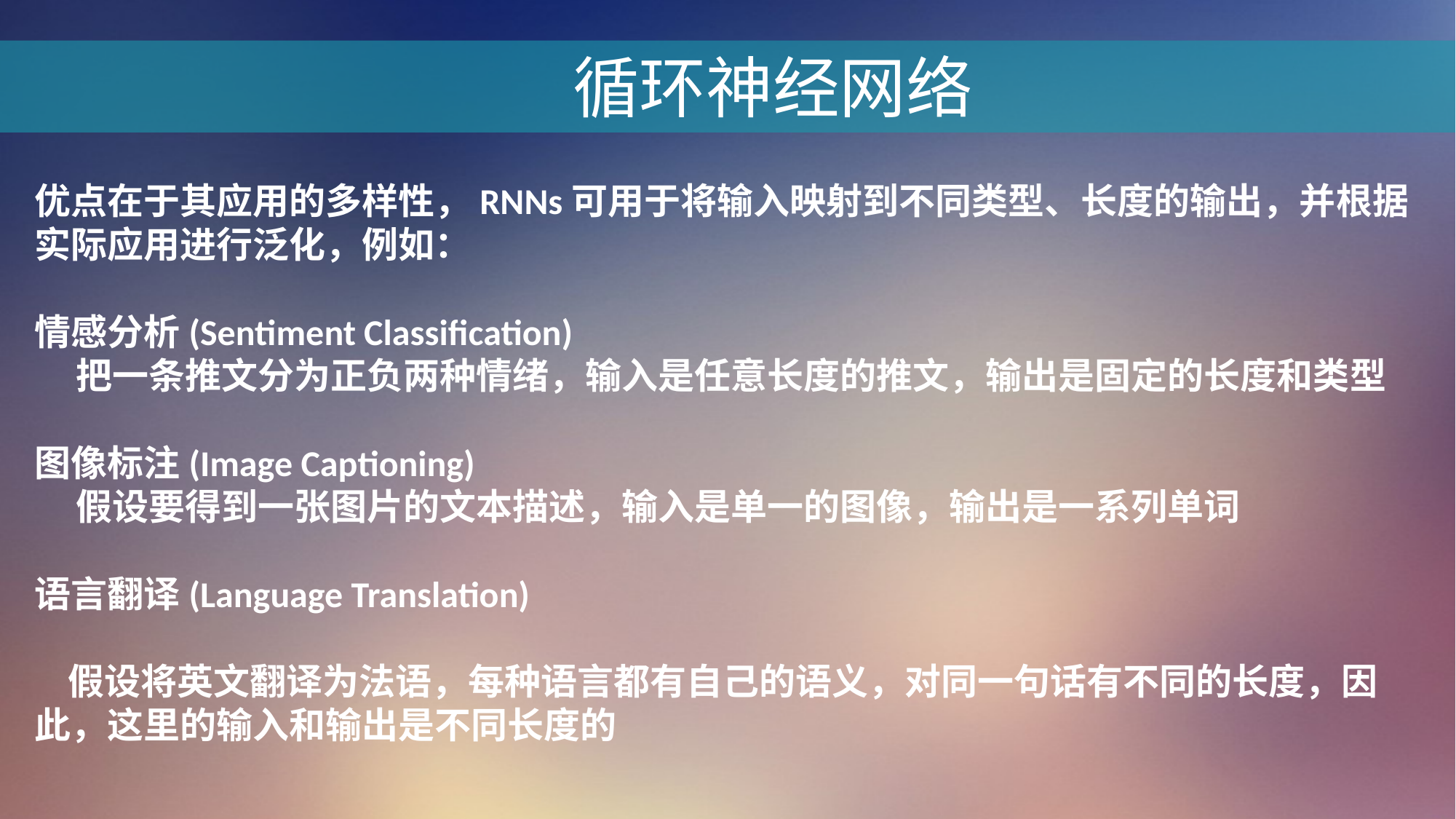

循环神经网络

优点在于其应用的多样性，RNNs可用于将输入映射到不同类型、长度的输出，并根据实际应用进行泛化，例如：

情感分析(Sentiment Classification)
    把一条推文分为正负两种情绪，输入是任意长度的推文，输出是固定的长度和类型

图像标注(Image Captioning)
    假设要得到一张图片的文本描述，输入是单一的图像，输出是一系列单词

语言翻译(Language Translation)

   假设将英文翻译为法语，每种语言都有自己的语义，对同一句话有不同的长度，因此，这里的输入和输出是不同长度的